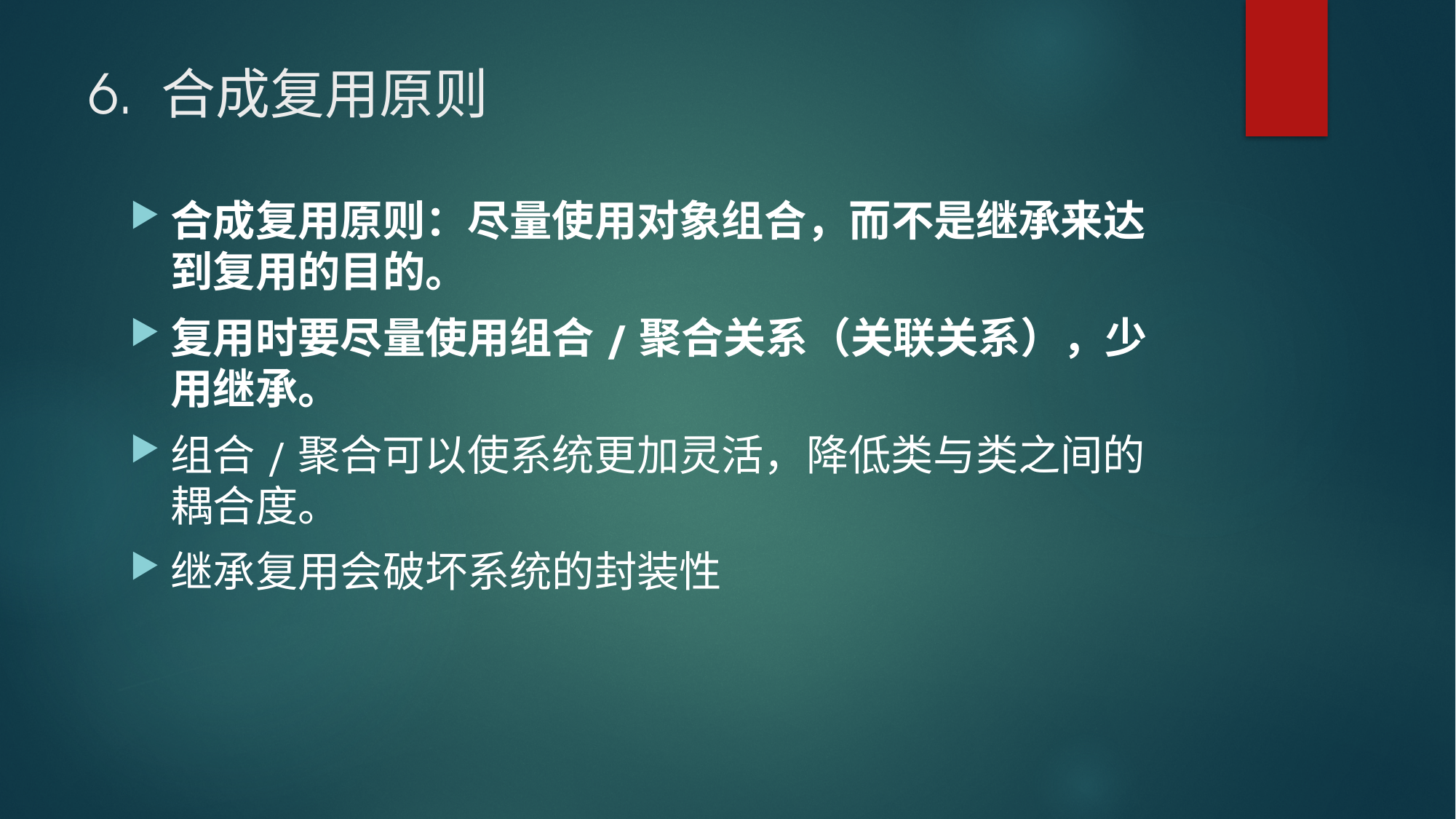

# 6. 合成复用原则
合成复用原则：尽量使用对象组合，而不是继承来达到复用的目的。
复用时要尽量使用组合/聚合关系（关联关系），少用继承。
组合/聚合可以使系统更加灵活，降低类与类之间的耦合度。
继承复用会破坏系统的封装性